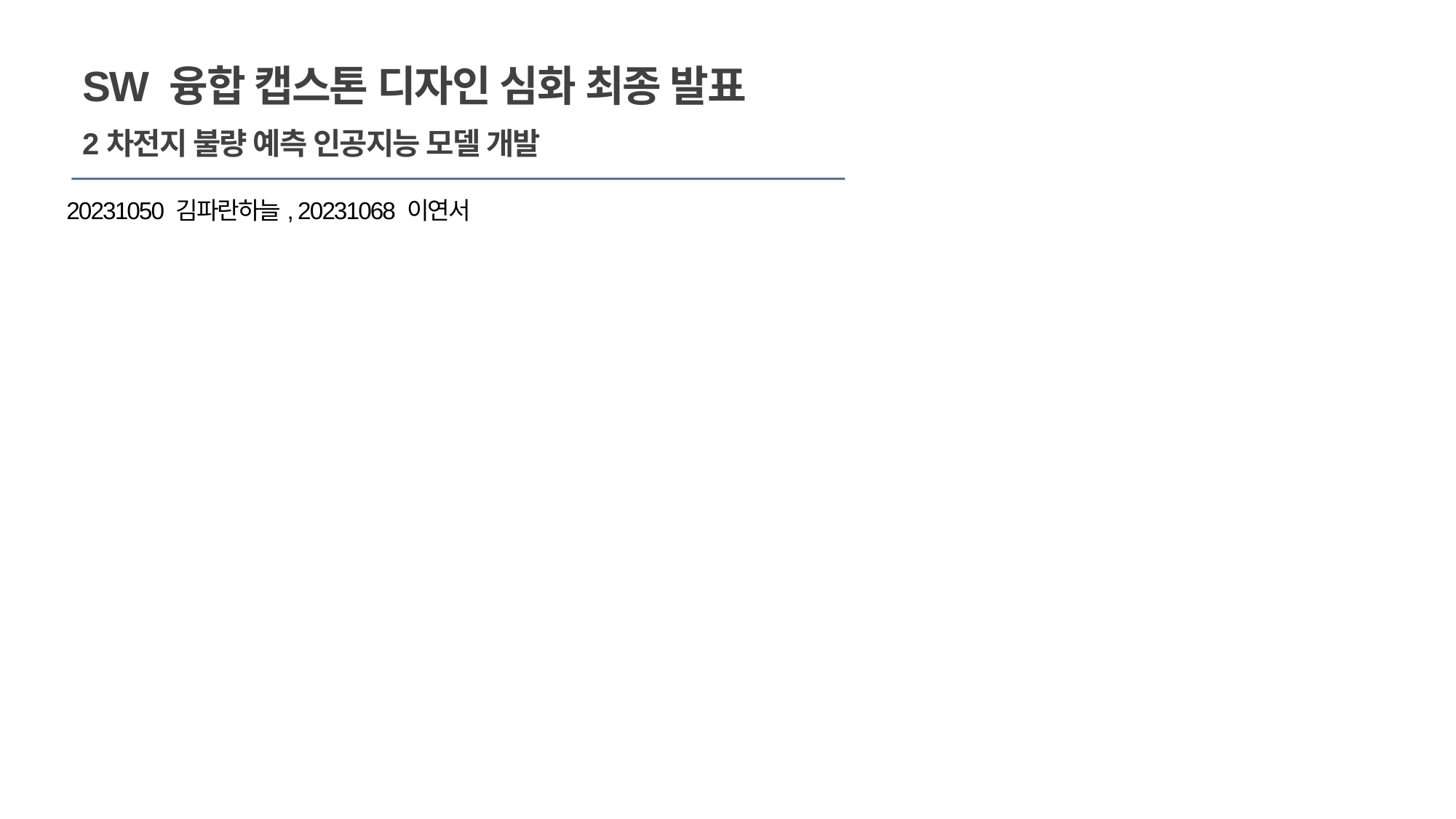

SW 융합 캡스톤 디자인 심화 최종 발표

2차전지 불량 예측 인공지능 모델 개발

20231050 김파란하늘, 20231068 이연서